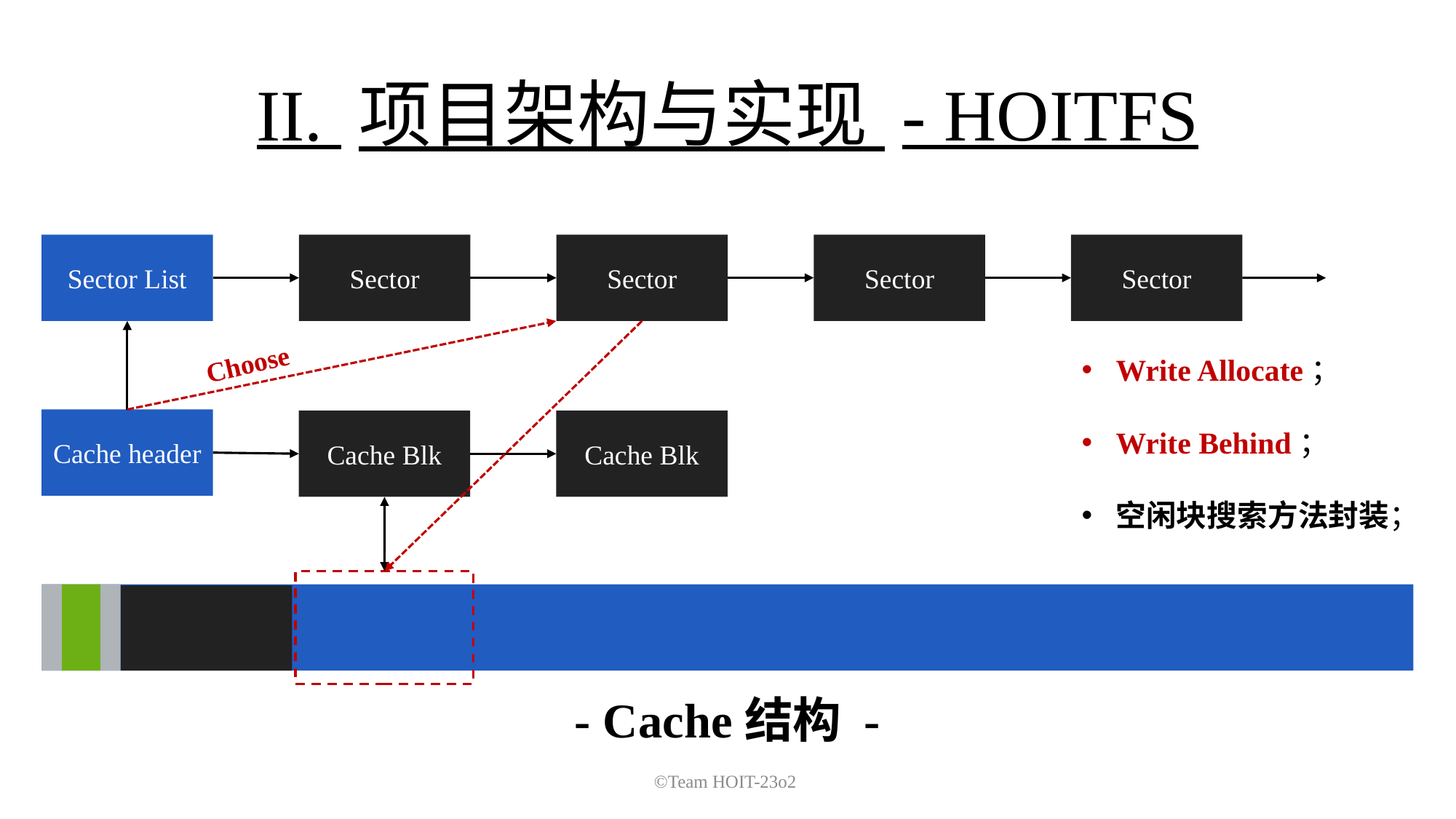

II. 项目架构与实现 - HOITFS
Sector List
Sector
Sector
Sector
Sector
Choose
Write Allocate；

Write Behind；

空闲块搜索方法封装；

Cache header
Cache Blk
Cache Blk

- Cache结构 -
©Team HOIT-23o2